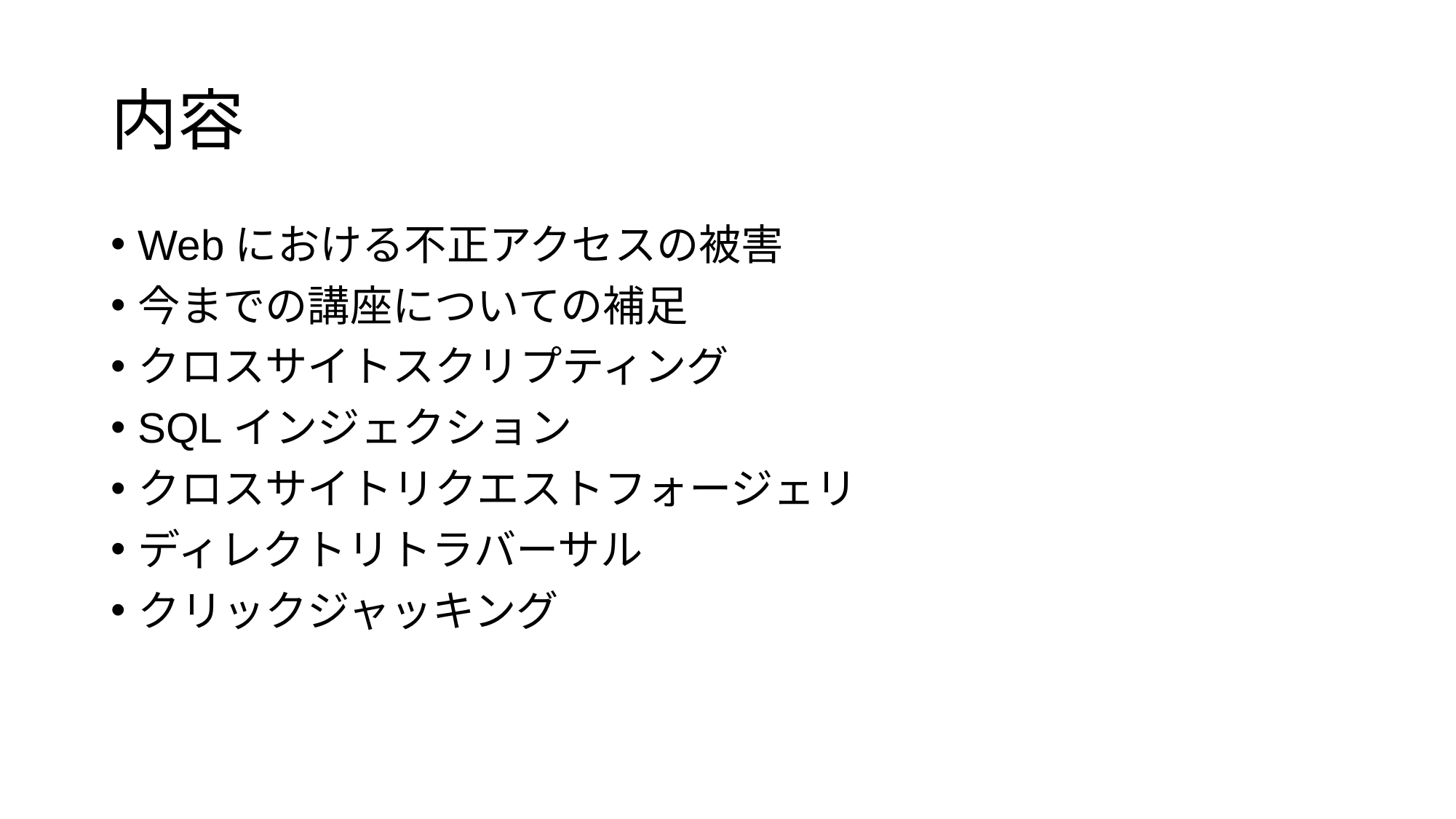

# 内容
Webにおける不正アクセスの被害
今までの講座についての補足
クロスサイトスクリプティング
SQLインジェクション
クロスサイトリクエストフォージェリ
ディレクトリトラバーサル
クリックジャッキング